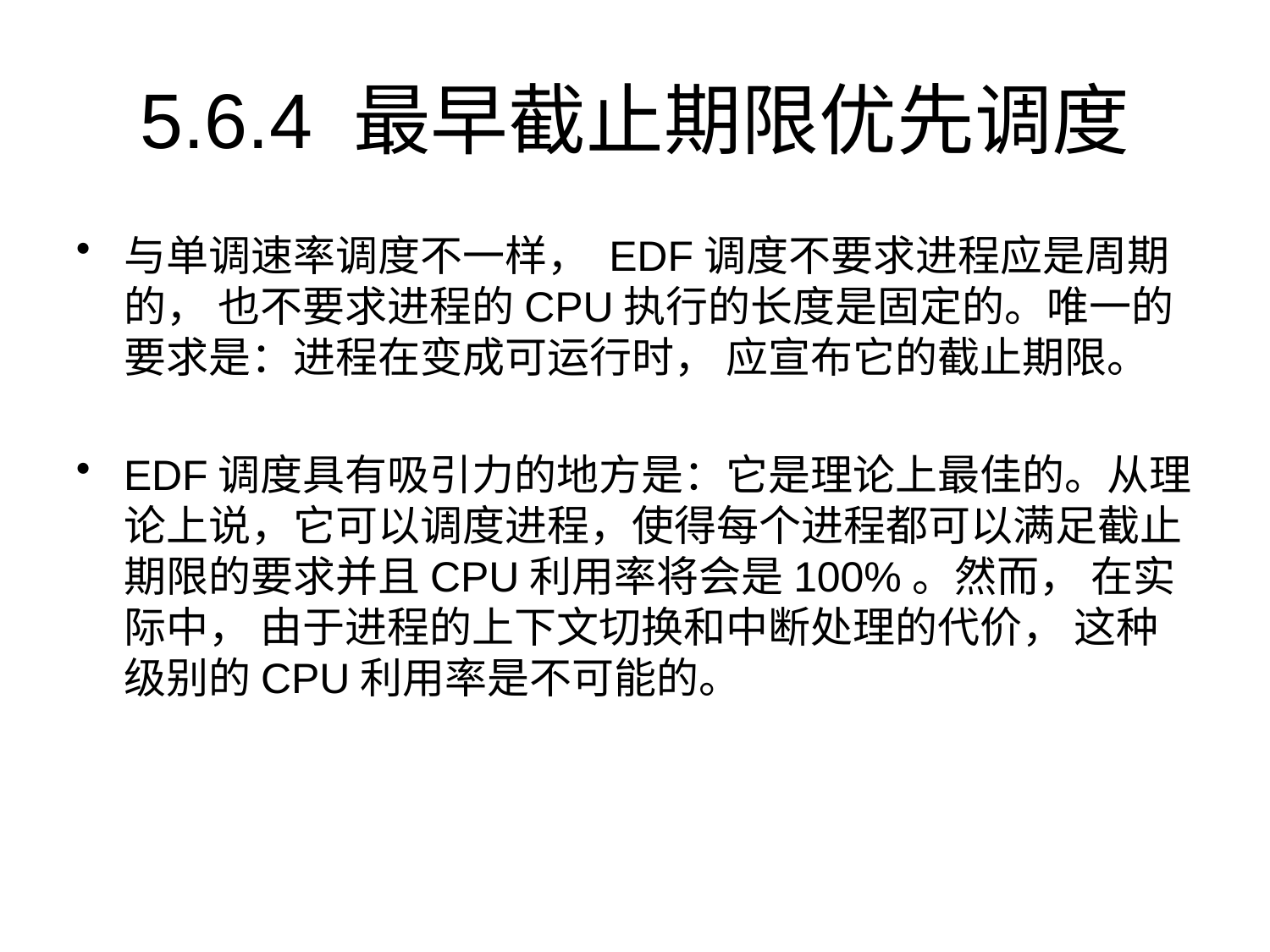

# 5.6.4 最早截止期限优先调度
与单调速率调度不一样， EDF调度不要求进程应是周期的， 也不要求进程的CPU执行的长度是固定的。唯一的要求是：进程在变成可运行时， 应宣布它的截止期限。

EDF调度具有吸引力的地方是：它是理论上最佳的。从理论上说，它可以调度进程，使得每个进程都可以满足截止期限的要求并且CPU利用率将会是100%。然而， 在实际中， 由于进程的上下文切换和中断处理的代价， 这种级别的CPU利用率是不可能的。